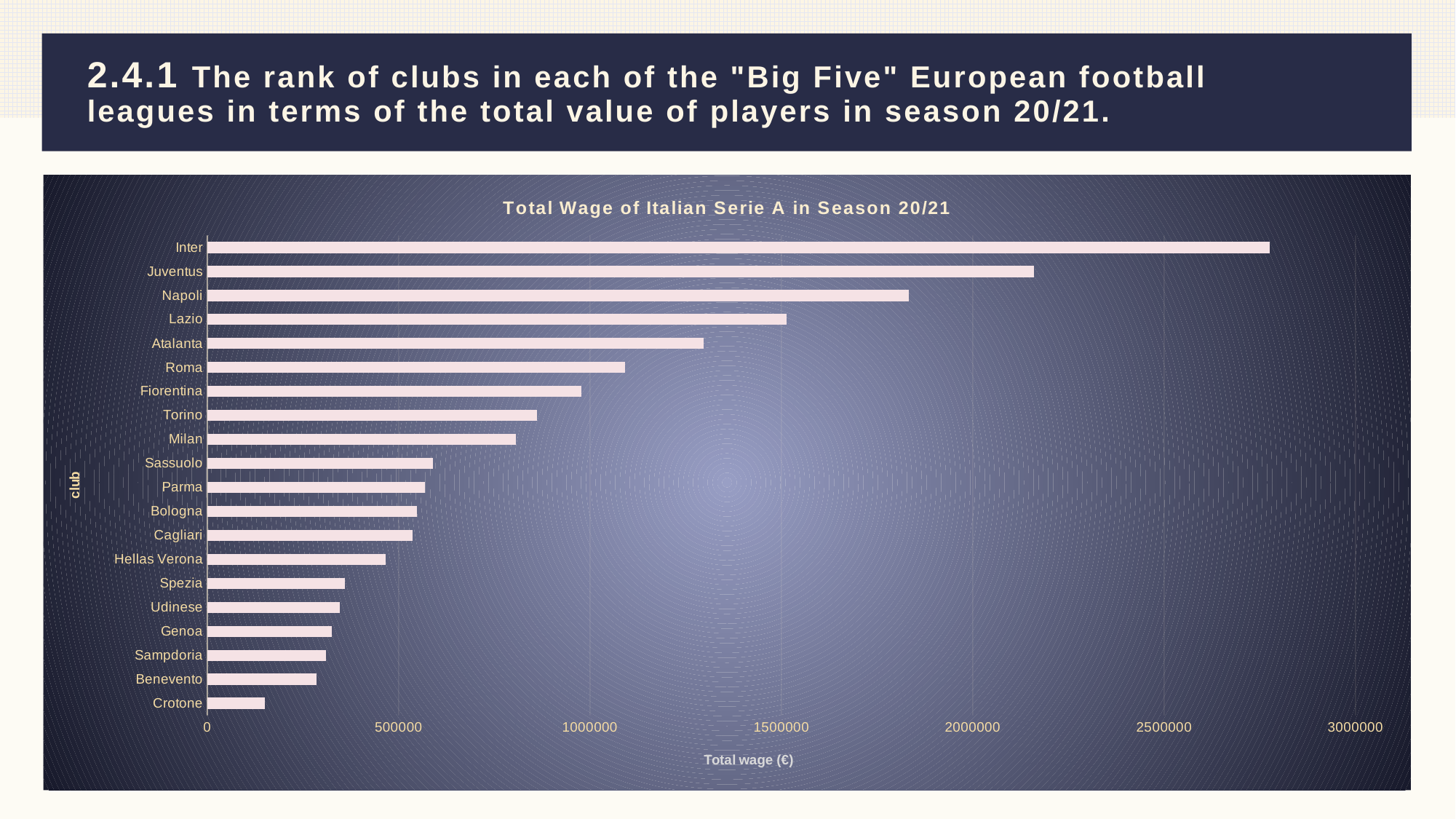

# 2.4.1 The rank of clubs in each of the "Big Five" European football 	leagues in terms of the total value of players in season 20/21.

### Chart: Total Wage of Italian Serie A in Season 20/21

| Category | 汇总 |
|---|---|
| Crotone | 150300.0 |
| Benevento | 285900.0 |
| Sampdoria | 310000.0 |
| Genoa | 325700.0 |
| Udinese | 345450.0 |
| Spezia | 360000.0 |
| Hellas Verona | 466000.0 |
| Cagliari | 536000.0 |
| Bologna | 548000.0 |
| Parma | 569000.0 |
| Sassuolo | 589000.0 |
| Milan | 807000.0 |
| Torino | 862000.0 |
| Fiorentina | 977550.0 |
| Roma | 1092000.0 |
| Atalanta | 1297000.0 |
| Lazio | 1513000.0 |
| Napoli | 1833000.0 |
| Juventus | 2161000.0 |
| Inter | 2776000.0 |